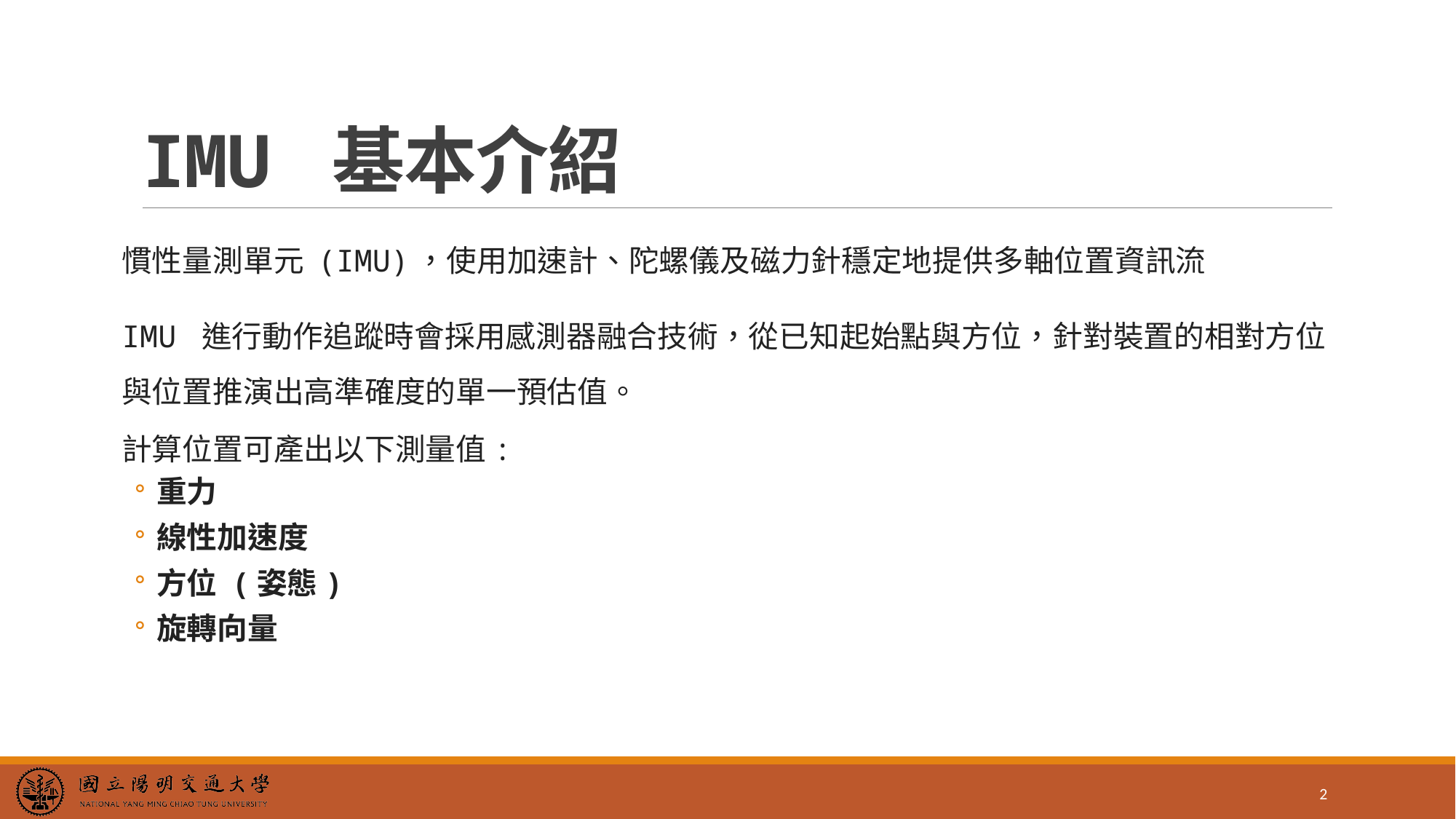

# IMU 基本介紹
慣性量測單元 (IMU)，使用加速計、陀螺儀及磁力針穩定地提供多軸位置資訊流
IMU 進行動作追蹤時會採用感測器融合技術，從已知起始點與方位，針對裝置的相對方位與位置推演出高準確度的單一預估值。
計算位置可產出以下測量值:
重力
線性加速度
方位 (姿態)
旋轉向量
2